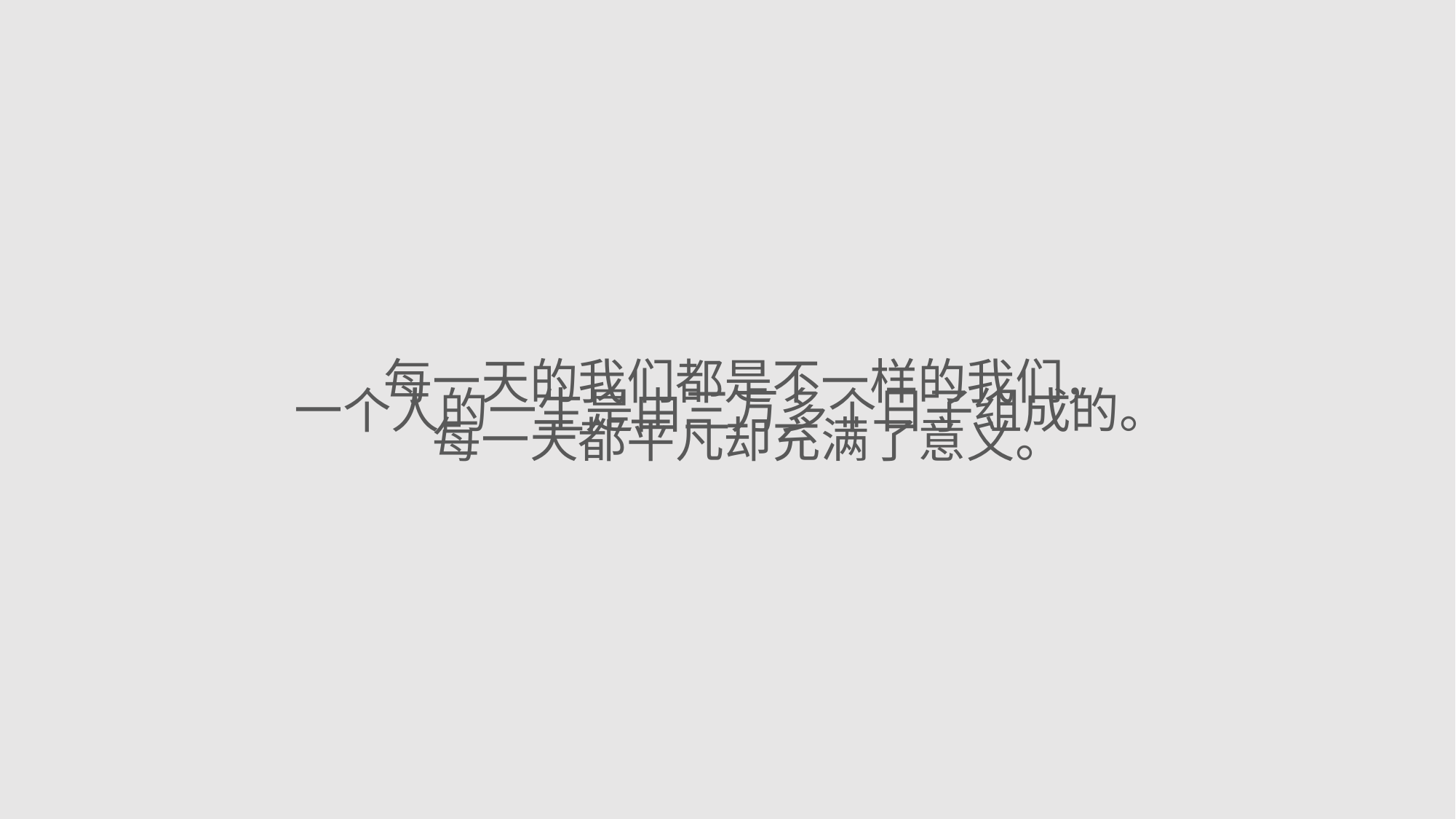

每一天的我们都是不一样的我们，每一天都平凡却充满了意义。
一个人的一生是由三万多个日子组成的。